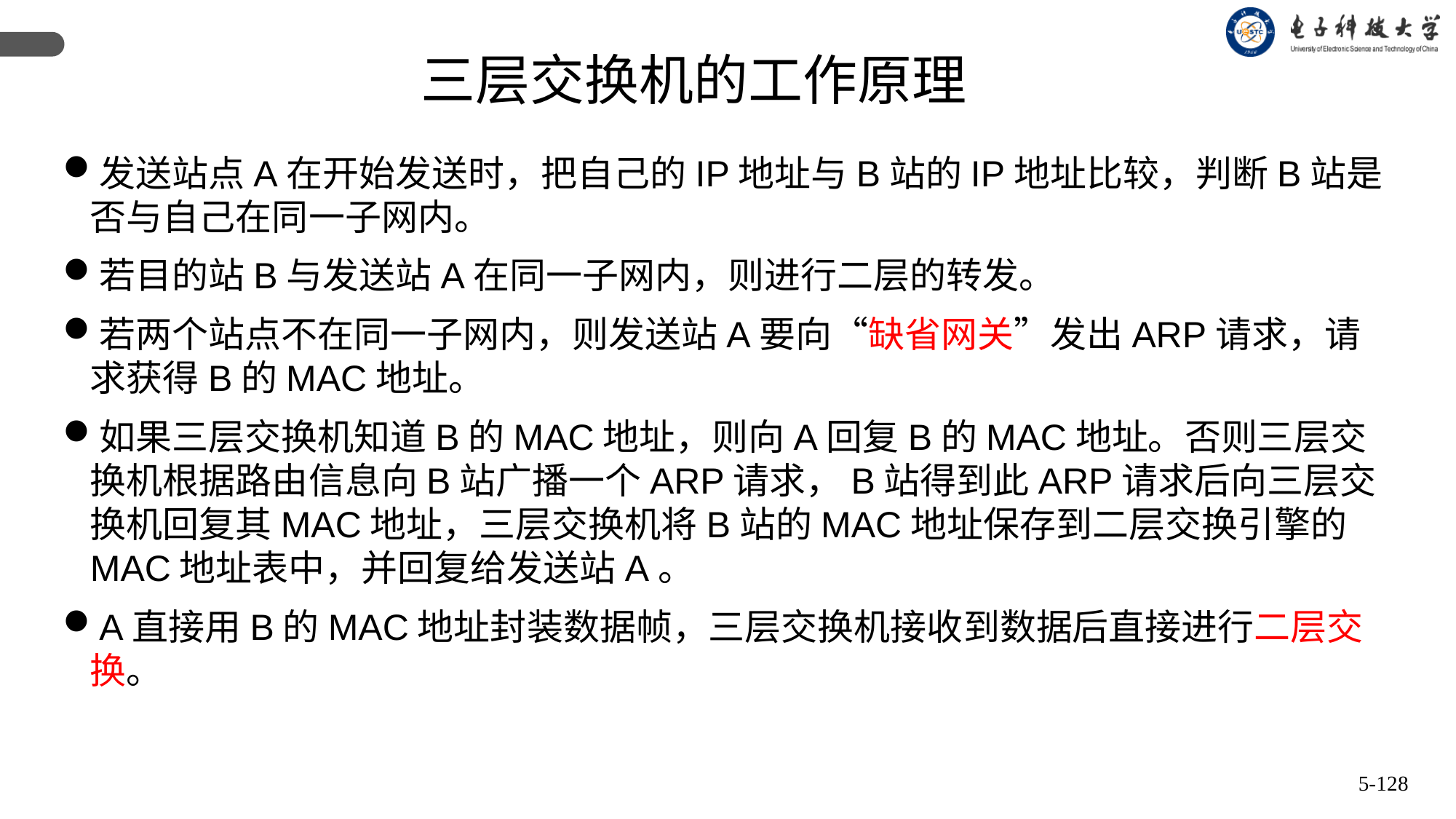

三层交换机的工作原理
发送站点A在开始发送时，把自己的IP地址与B站的IP地址比较，判断B站是否与自己在同一子网内。
若目的站B与发送站A在同一子网内，则进行二层的转发。
若两个站点不在同一子网内，则发送站A要向“缺省网关”发出ARP请求，请求获得B的MAC地址。
如果三层交换机知道B的MAC地址，则向A回复B的MAC地址。否则三层交换机根据路由信息向B站广播一个ARP请求，B站得到此ARP请求后向三层交换机回复其MAC地址，三层交换机将B站的MAC地址保存到二层交换引擎的MAC地址表中，并回复给发送站A。
A直接用B的MAC地址封装数据帧，三层交换机接收到数据后直接进行二层交换。
5-128